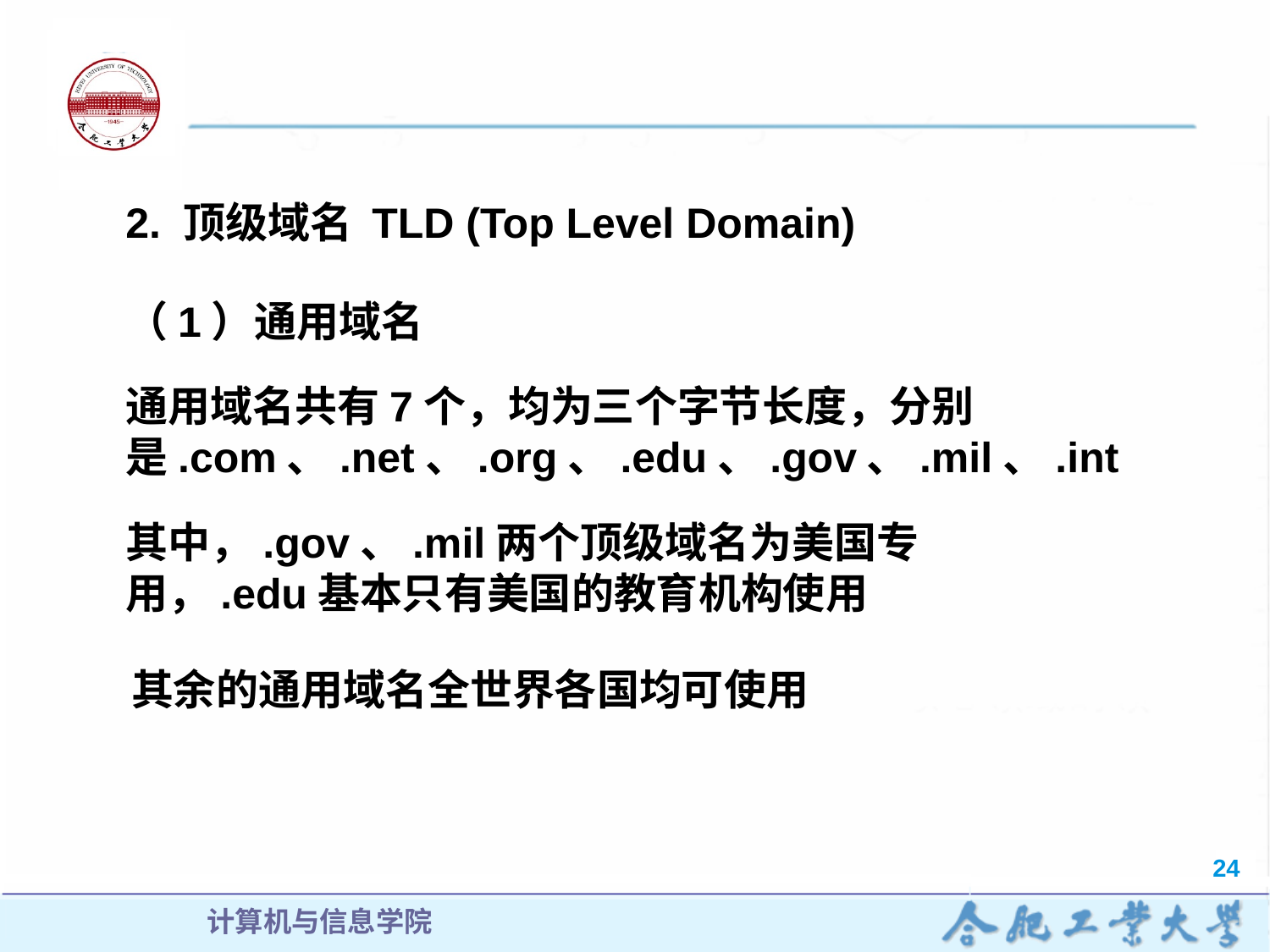

2. 顶级域名 TLD (Top Level Domain)
（1）通用域名
通用域名共有7个，均为三个字节长度，分别是.com、.net、.org、.edu、.gov、.mil、.int
其中，.gov、.mil两个顶级域名为美国专用，.edu基本只有美国的教育机构使用
其余的通用域名全世界各国均可使用